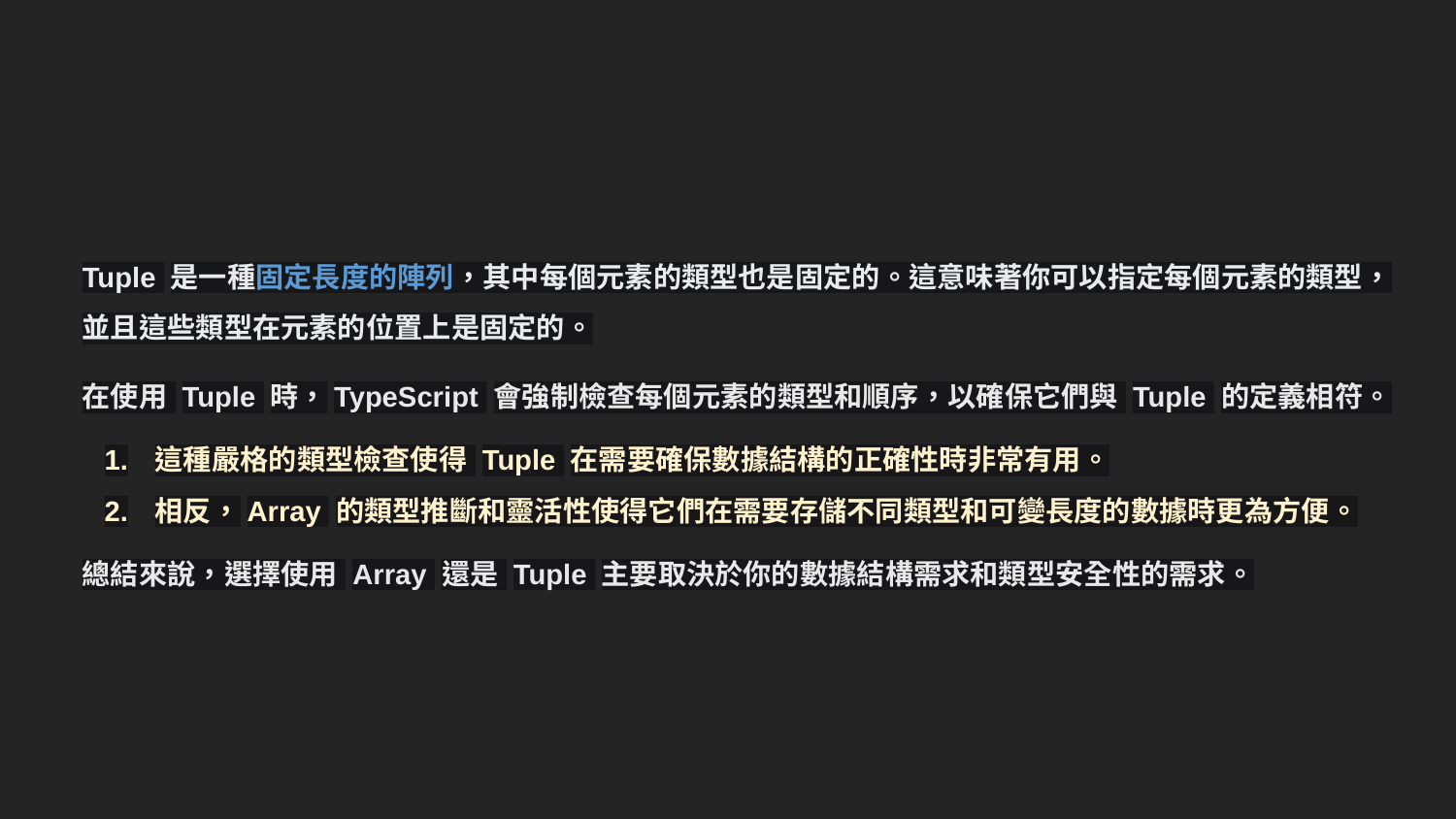

Tuple 是一種固定長度的陣列，其中每個元素的類型也是固定的。這意味著你可以指定每個元素的類型，並且這些類型在元素的位置上是固定的。
在使用 Tuple 時，TypeScript 會強制檢查每個元素的類型和順序，以確保它們與 Tuple 的定義相符。
這種嚴格的類型檢查使得 Tuple 在需要確保數據結構的正確性時非常有用。
相反，Array 的類型推斷和靈活性使得它們在需要存儲不同類型和可變長度的數據時更為方便。
總結來說，選擇使用 Array 還是 Tuple 主要取決於你的數據結構需求和類型安全性的需求。